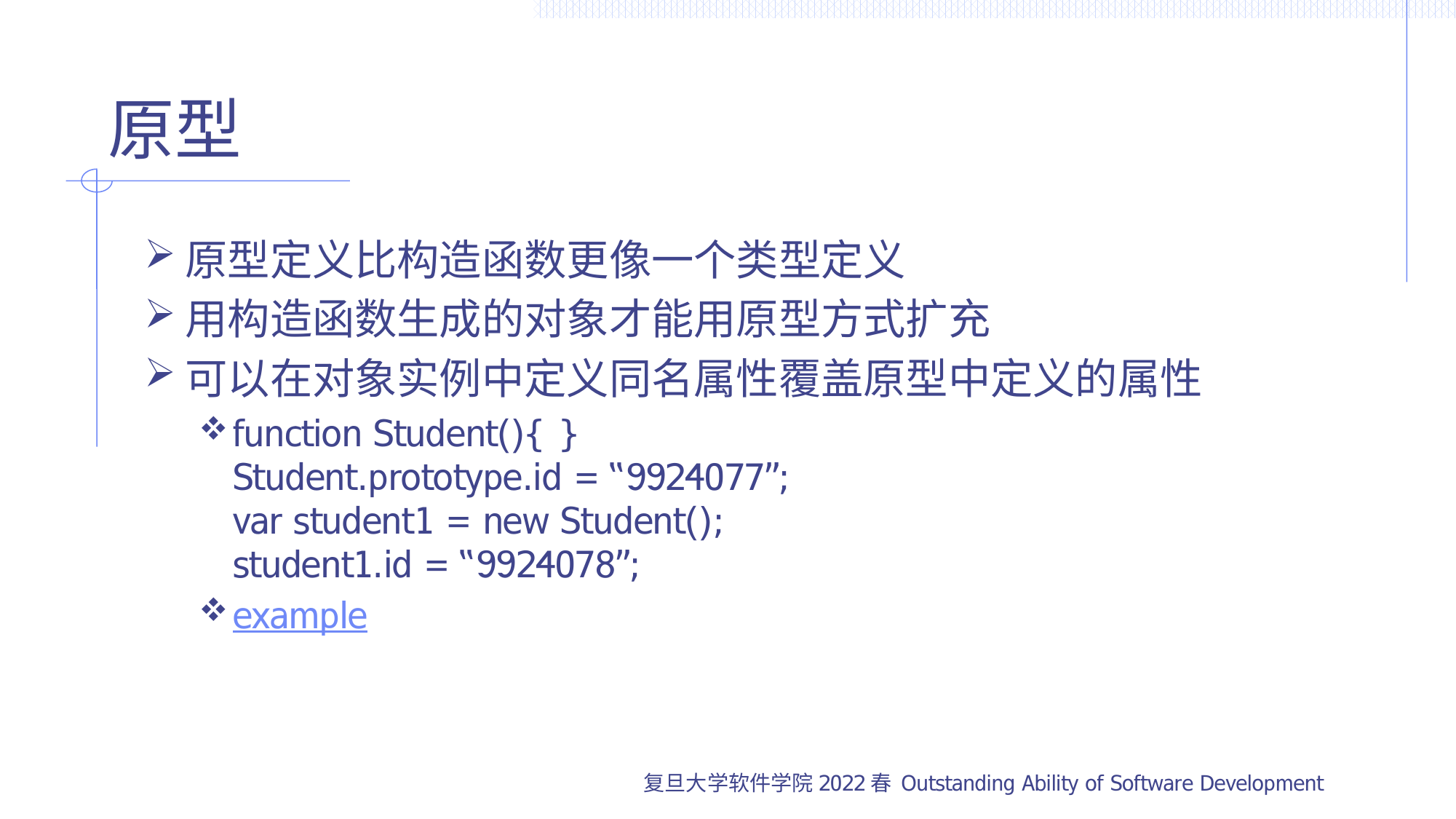

# 原型
原型定义比构造函数更像一个类型定义
用构造函数生成的对象才能用原型方式扩充
可以在对象实例中定义同名属性覆盖原型中定义的属性
function Student(){	}
Student.prototype.id = “9924077”;
var student1 = new Student();
student1.id = “9924078”;
example